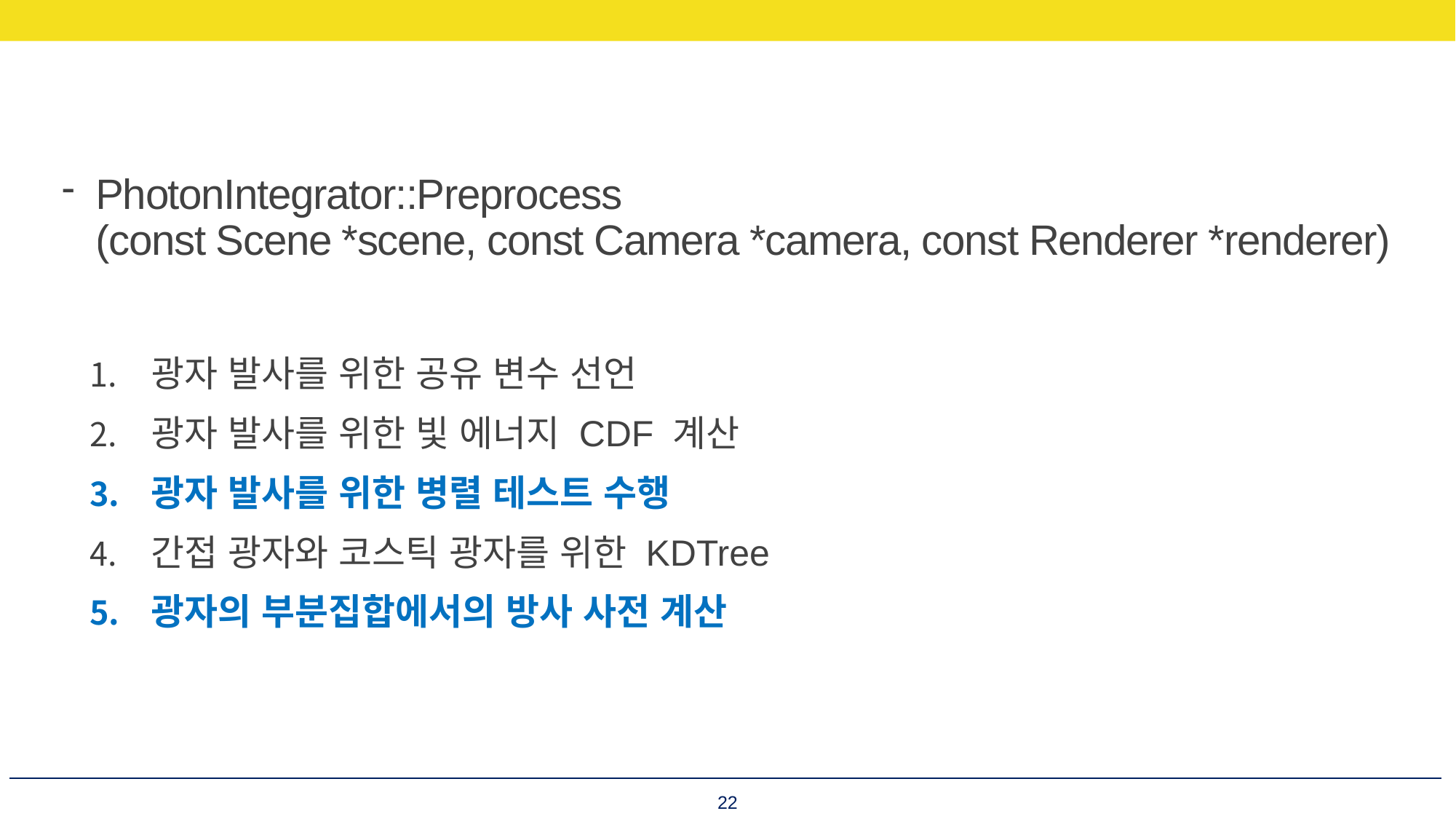

PhotonIntegrator::Preprocess
(const Scene *scene, const Camera *camera, const Renderer *renderer)

광자 발사를 위한 공유 변수 선언
광자 발사를 위한 빛 에너지 CDF 계산
광자 발사를 위한 병렬 테스트 수행
간접 광자와 코스틱 광자를 위한 KDTree
광자의 부분집합에서의 방사 사전 계산
22